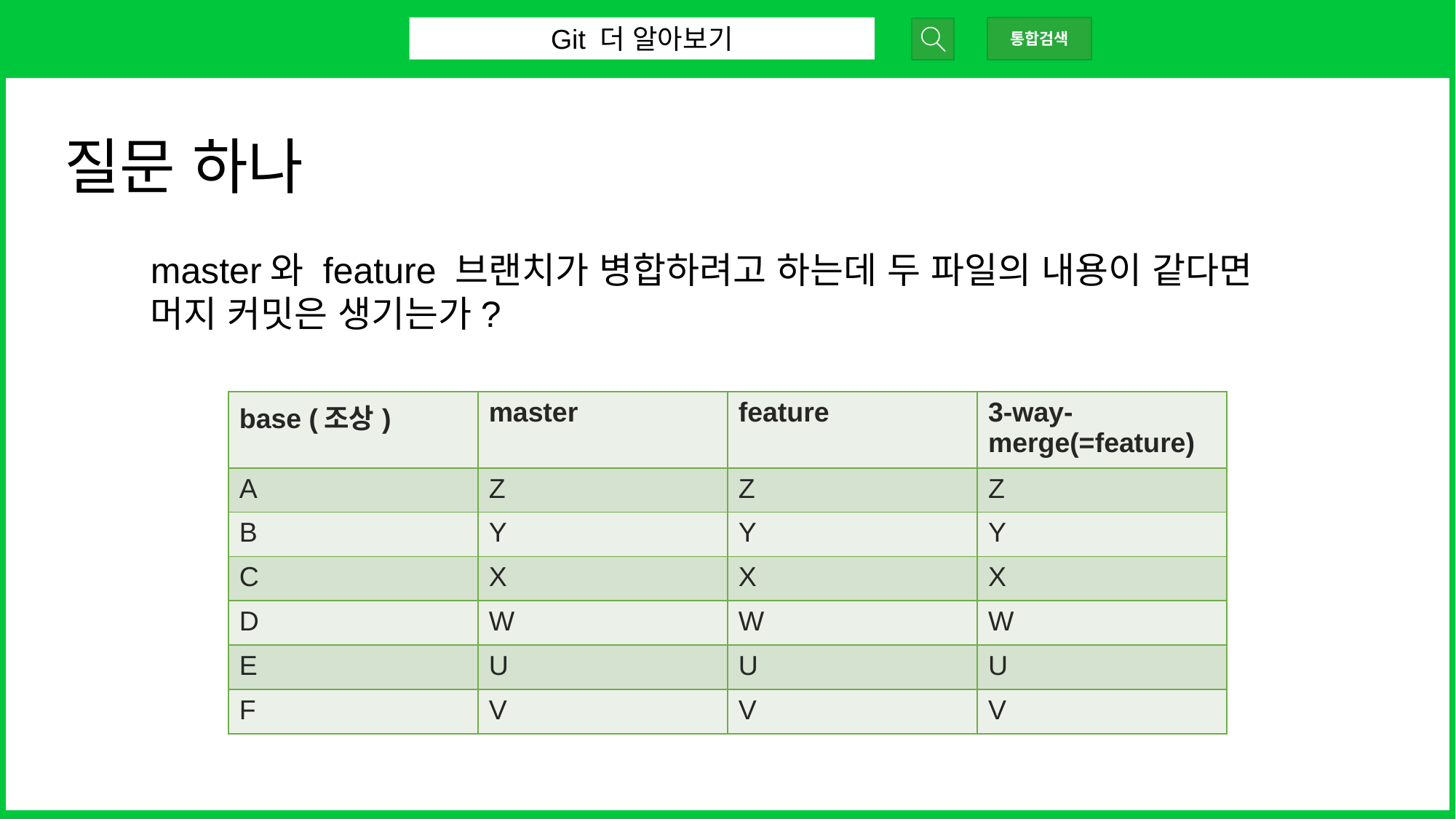

Git 더 알아보기
통합검색

질문 하나
master와 feature 브랜치가 병합하려고 하는데 두 파일의 내용이 같다면 머지 커밋은 생기는가?
| base (조상) | master | feature | 3-way-merge(=feature) |
| --- | --- | --- | --- |
| A | Z | Z | Z |
| B | Y | Y | Y |
| C | X | X | X |
| D | W | W | W |
| E | U | U | U |
| F | V | V | V |